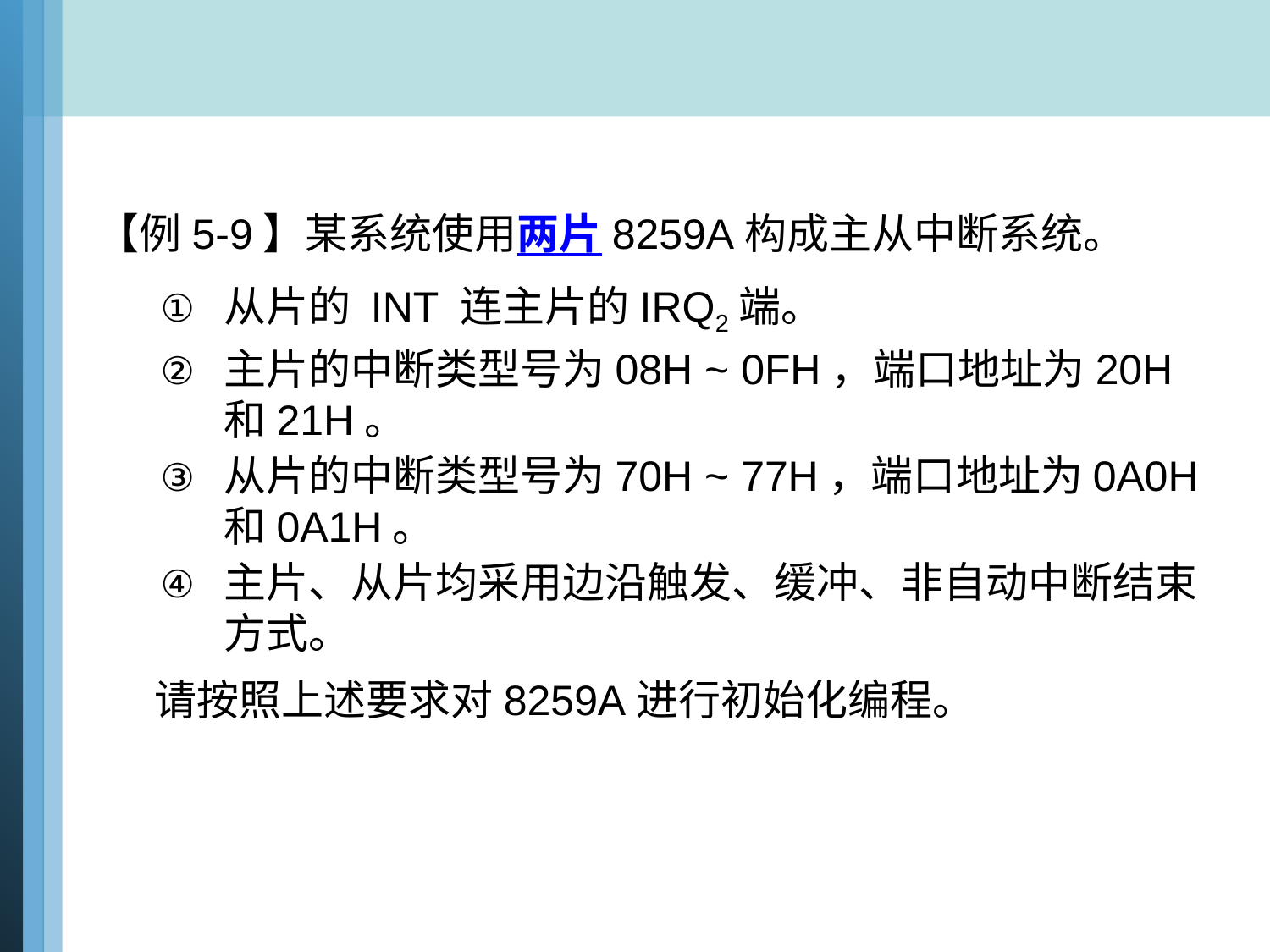

【例5-9】某系统使用两片8259A构成主从中断系统。
从片的 INT 连主片的IRQ2端。
主片的中断类型号为08H ~ 0FH，端口地址为20H和21H。
从片的中断类型号为70H ~ 77H，端口地址为0A0H和0A1H。
主片、从片均采用边沿触发、缓冲、非自动中断结束方式。
     请按照上述要求对8259A进行初始化编程。
128